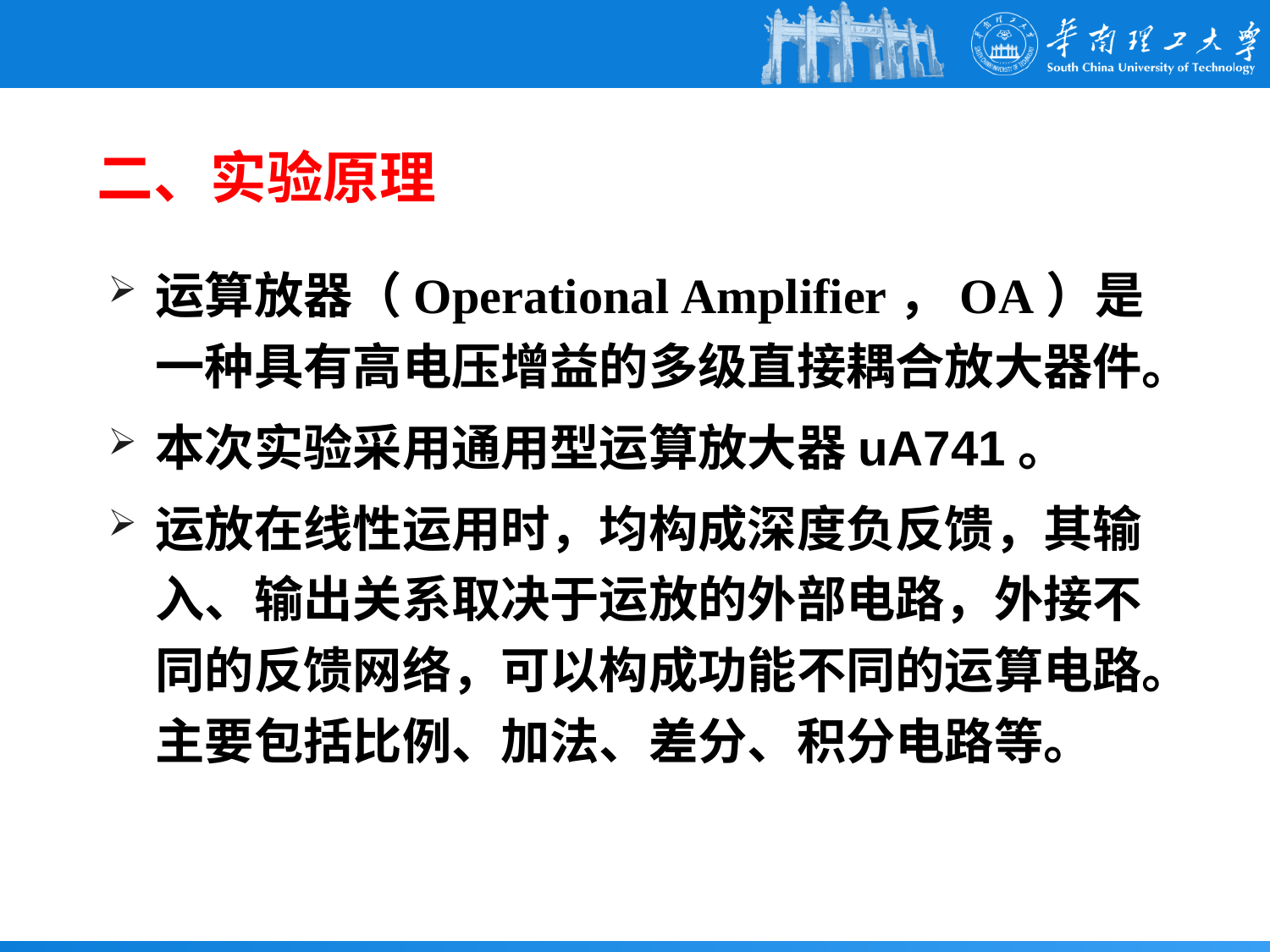

# 二、实验原理
运算放器（Operational Amplifier，OA）是一种具有高电压增益的多级直接耦合放大器件。
本次实验采用通用型运算放大器uA741。
运放在线性运用时，均构成深度负反馈，其输入、输出关系取决于运放的外部电路，外接不同的反馈网络，可以构成功能不同的运算电路。主要包括比例、加法、差分、积分电路等。